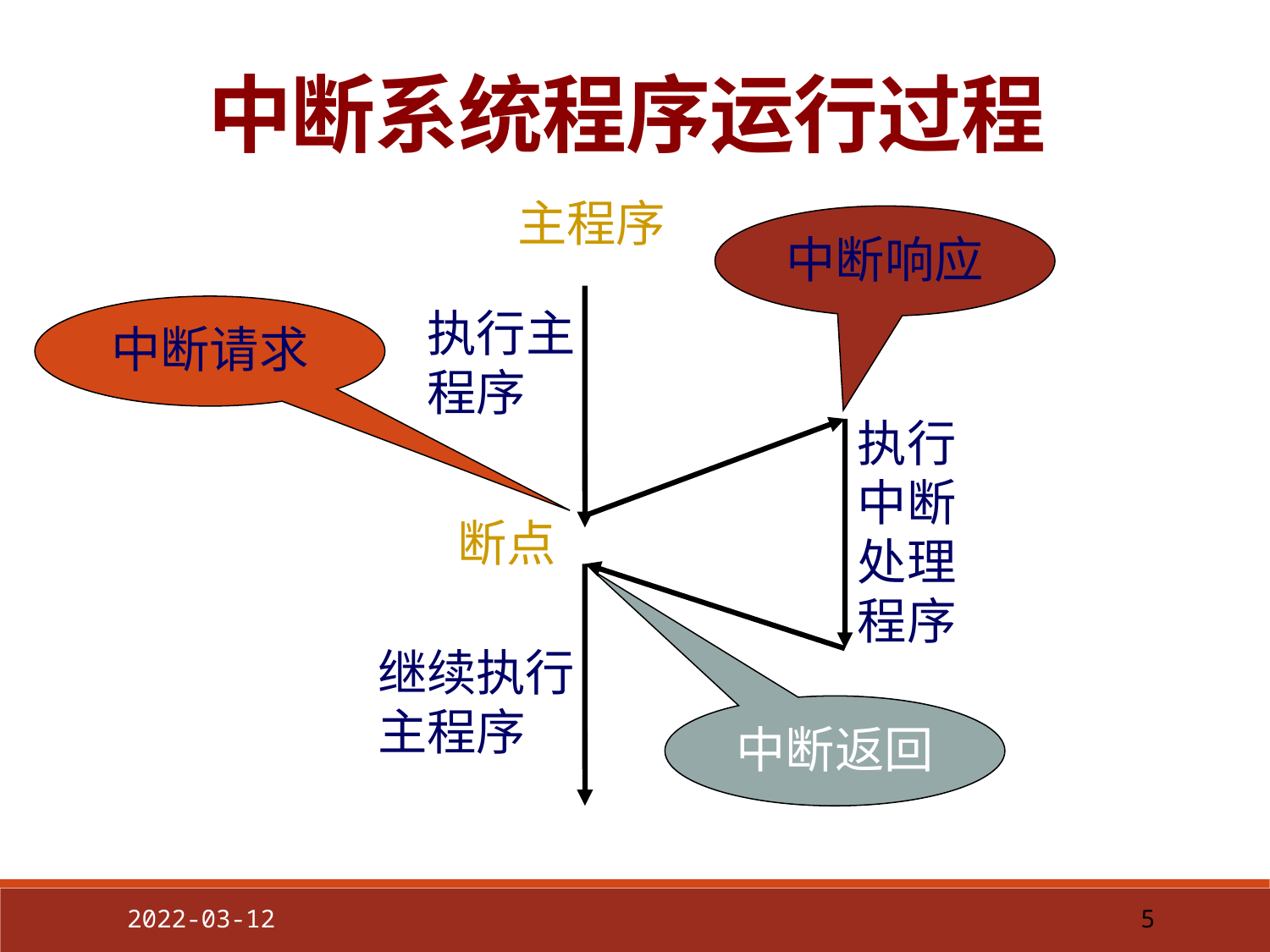

中断系统程序运行过程

主程序
中断响应

执行主程序
中断请求
执行中断处理程序

断点

继续执行主程序
中断返回
2022-03-12
5